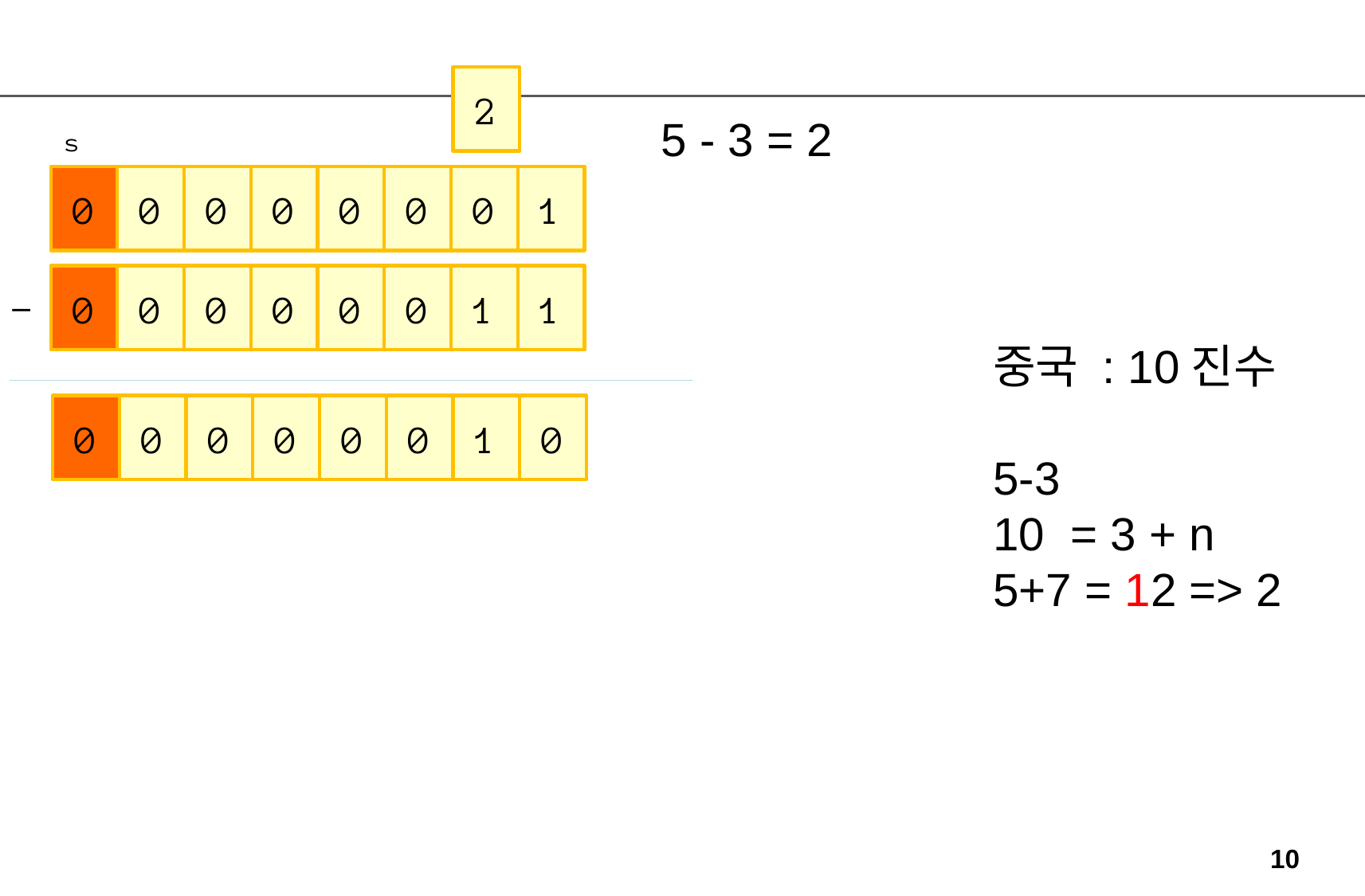

2
5 - 3 = 2
s
0
0
0
0
0
0
0
1
0
0
0
0
0
0
1
1
-
중국 : 10진수

5-3
10  = 3 + n
5+7 = 12 => 2
0
0
0
0
0
0
1
0